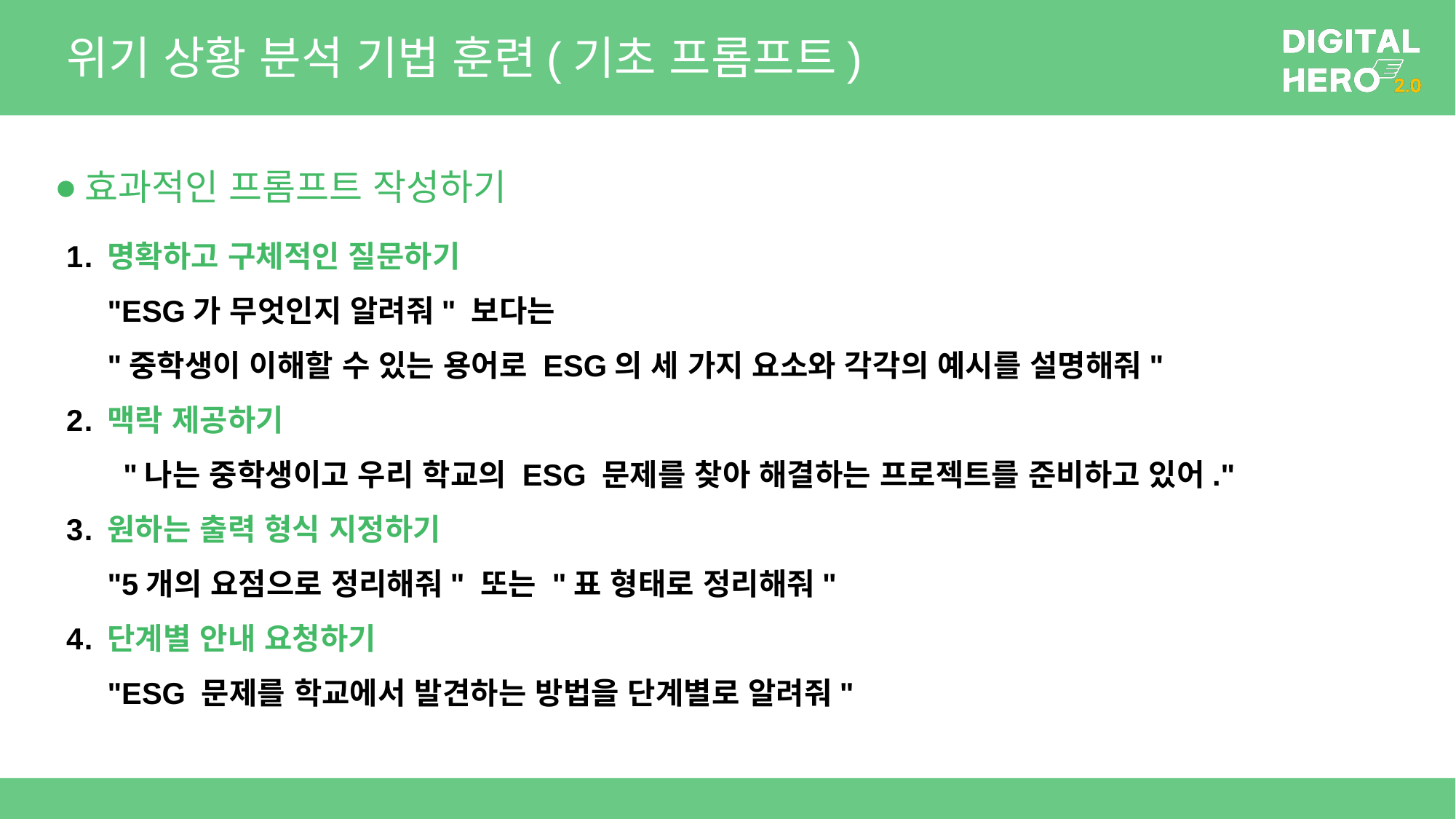

# 위기 상황 분석 기법 훈련(기초 프롬프트)
효과적인 프롬프트 작성하기

명확하고 구체적인 질문하기
"ESG가 무엇인지 알려줘" 보다는
"중학생이 이해할 수 있는 용어로 ESG의 세 가지 요소와 각각의 예시를 설명해줘"
맥락 제공하기
 "나는 중학생이고 우리 학교의 ESG 문제를 찾아 해결하는 프로젝트를 준비하고 있어."
원하는 출력 형식 지정하기
"5개의 요점으로 정리해줘" 또는 "표 형태로 정리해줘"
단계별 안내 요청하기
"ESG 문제를 학교에서 발견하는 방법을 단계별로 알려줘"